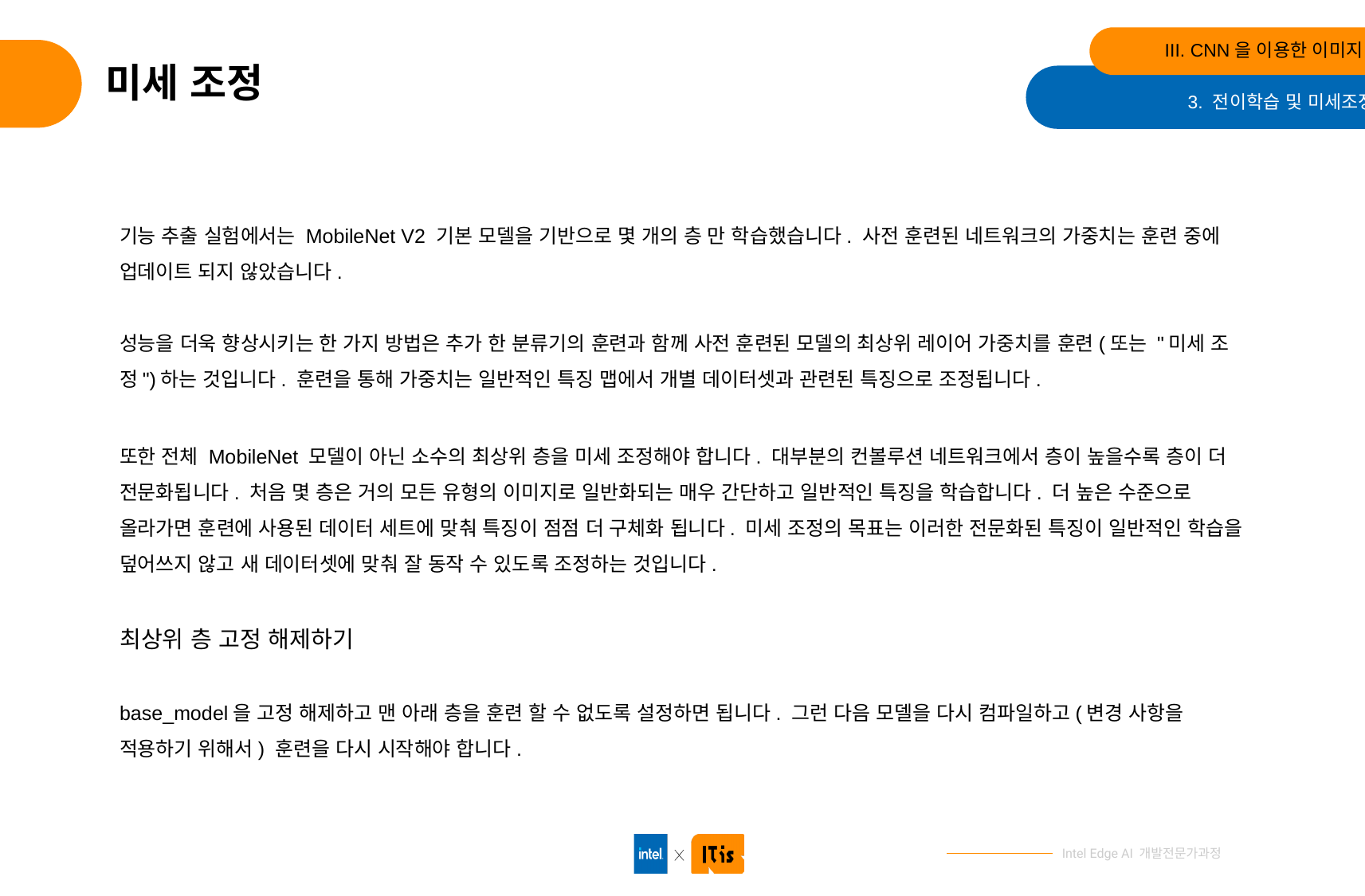

III. CNN을 이용한 이미지 분류
# 미세 조정
3. 전이학습 및 미세조정

기능 추출 실험에서는 MobileNet V2 기본 모델을 기반으로 몇 개의 층 만 학습했습니다. 사전 훈련된 네트워크의 가중치는 훈련 중에 업데이트 되지 않았습니다.

성능을 더욱 향상시키는 한 가지 방법은 추가 한 분류기의 훈련과 함께 사전 훈련된 모델의 최상위 레이어 가중치를 훈련(또는 "미세 조정")하는 것입니다. 훈련을 통해 가중치는 일반적인 특징 맵에서 개별 데이터셋과 관련된 특징으로 조정됩니다.

또한 전체 MobileNet 모델이 아닌 소수의 최상위 층을 미세 조정해야 합니다. 대부분의 컨볼루션 네트워크에서 층이 높을수록 층이 더 전문화됩니다. 처음 몇 층은 거의 모든 유형의 이미지로 일반화되는 매우 간단하고 일반적인 특징을 학습합니다. 더 높은 수준으로 올라가면 훈련에 사용된 데이터 세트에 맞춰 특징이 점점 더 구체화 됩니다. 미세 조정의 목표는 이러한 전문화된 특징이 일반적인 학습을 덮어쓰지 않고 새 데이터셋에 맞춰 잘 동작 수 있도록 조정하는 것입니다.

최상위 층 고정 해제하기

base_model을 고정 해제하고 맨 아래 층을 훈련 할 수 없도록 설정하면 됩니다. 그런 다음 모델을 다시 컴파일하고(변경 사항을 적용하기 위해서) 훈련을 다시 시작해야 합니다.